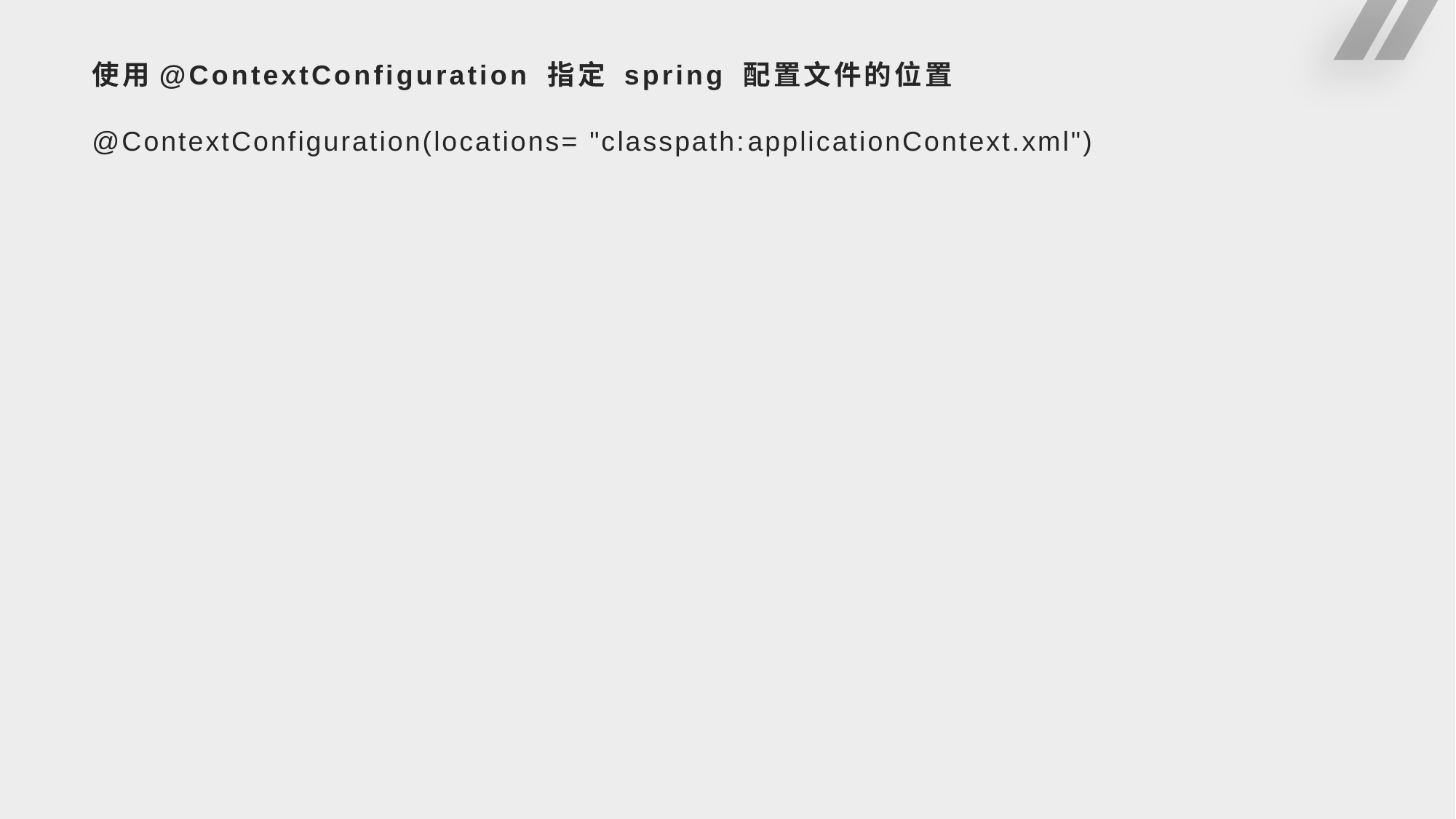

# 使用@ContextConfiguration 指定 spring 配置文件的位置
@ContextConfiguration(locations= "classpath:applicationContext.xml")